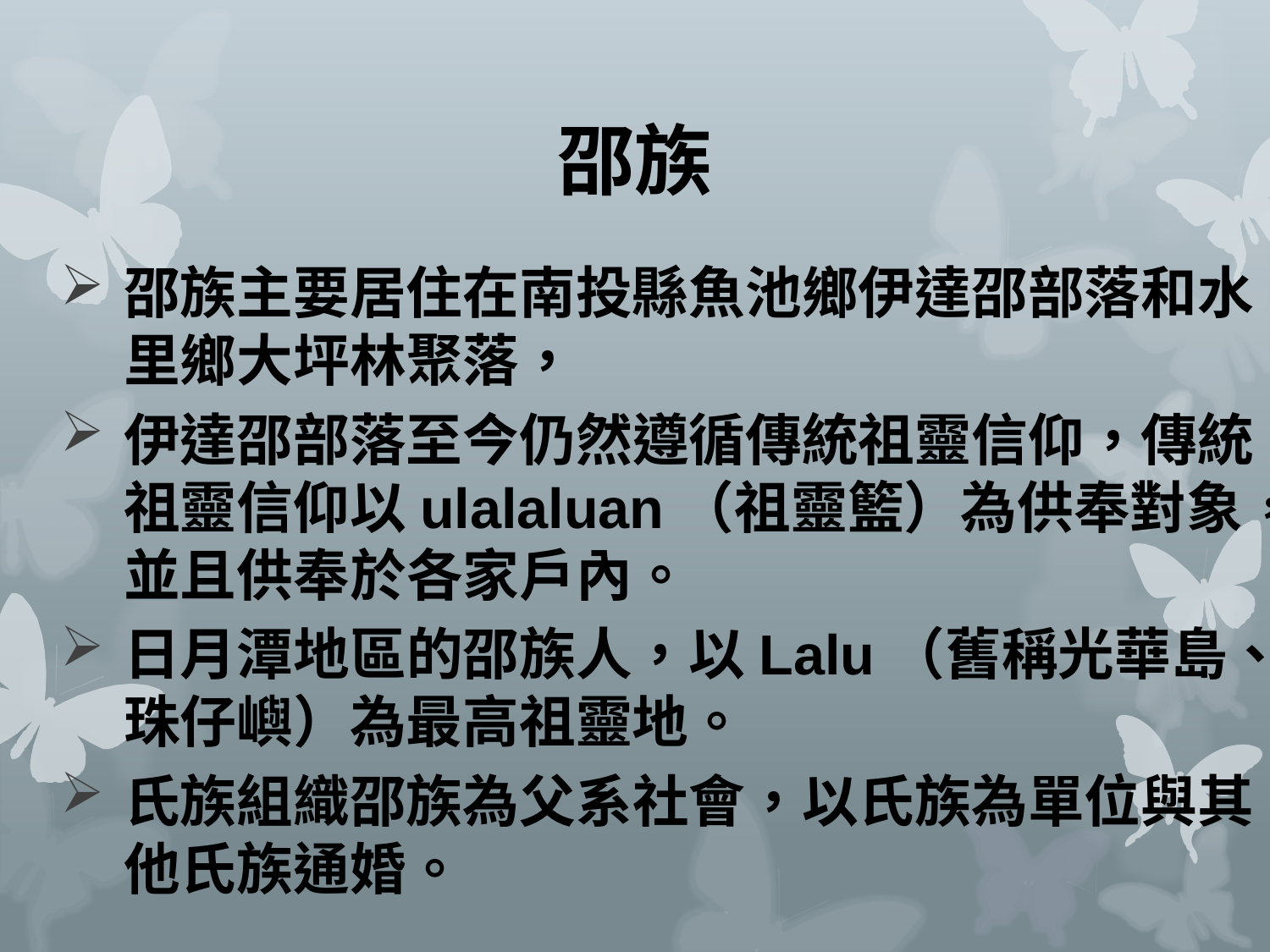

# 邵族
邵族主要居住在南投縣魚池鄉伊達邵部落和水里鄉大坪林聚落，
伊達邵部落至今仍然遵循傳統祖靈信仰，傳統祖靈信仰以ulalaluan（祖靈籃）為供奉對象，並且供奉於各家戶內。
日月潭地區的邵族人，以Lalu（舊稱光華島、珠仔嶼）為最高祖靈地。
氏族組織邵族為父系社會，以氏族為單位與其他氏族通婚。